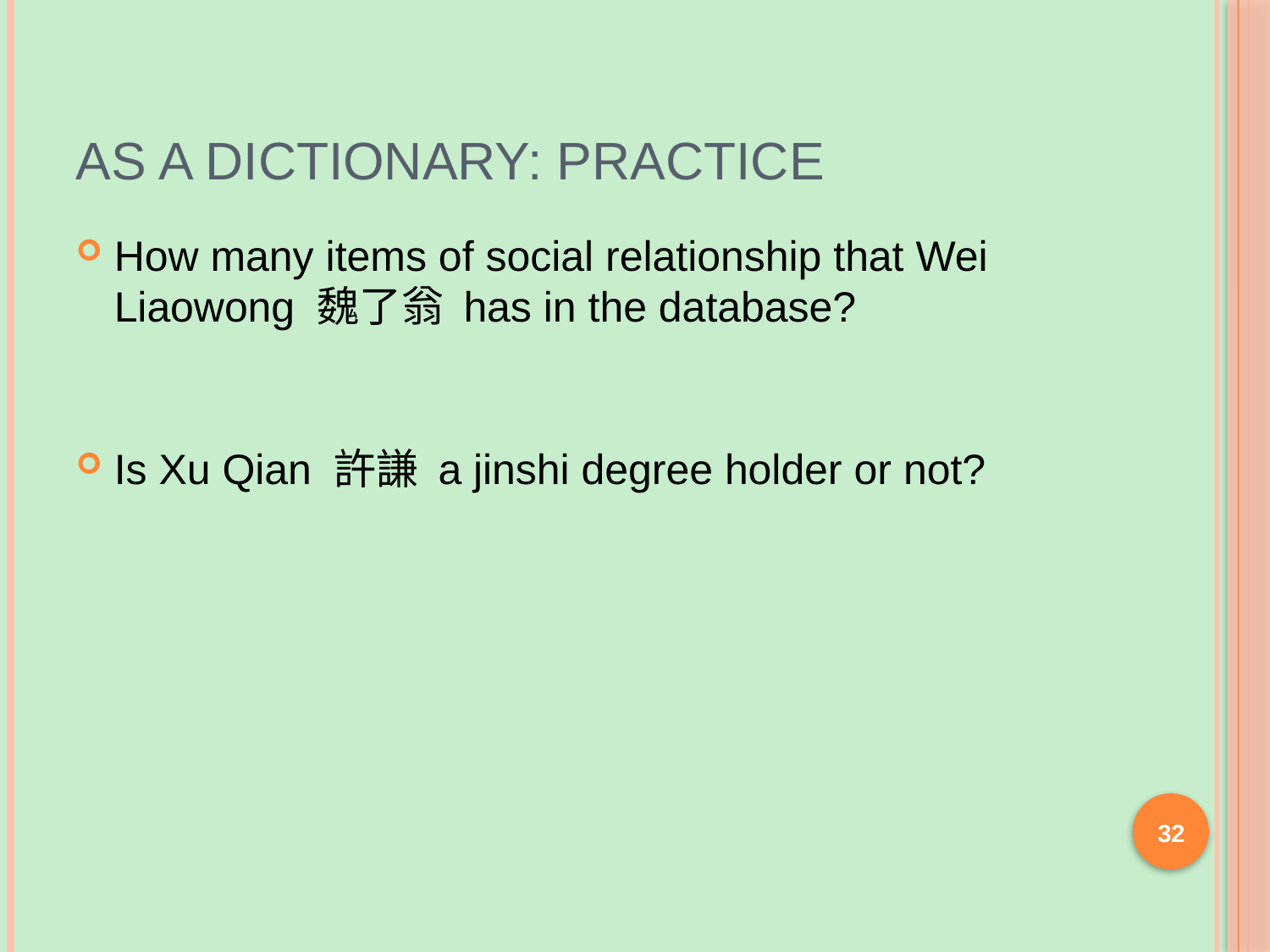

# As a Dictionary: Practice
How many items of social relationship that Wei Liaowong 魏了翁 has in the database?
Is Xu Qian 許謙 a jinshi degree holder or not?
32